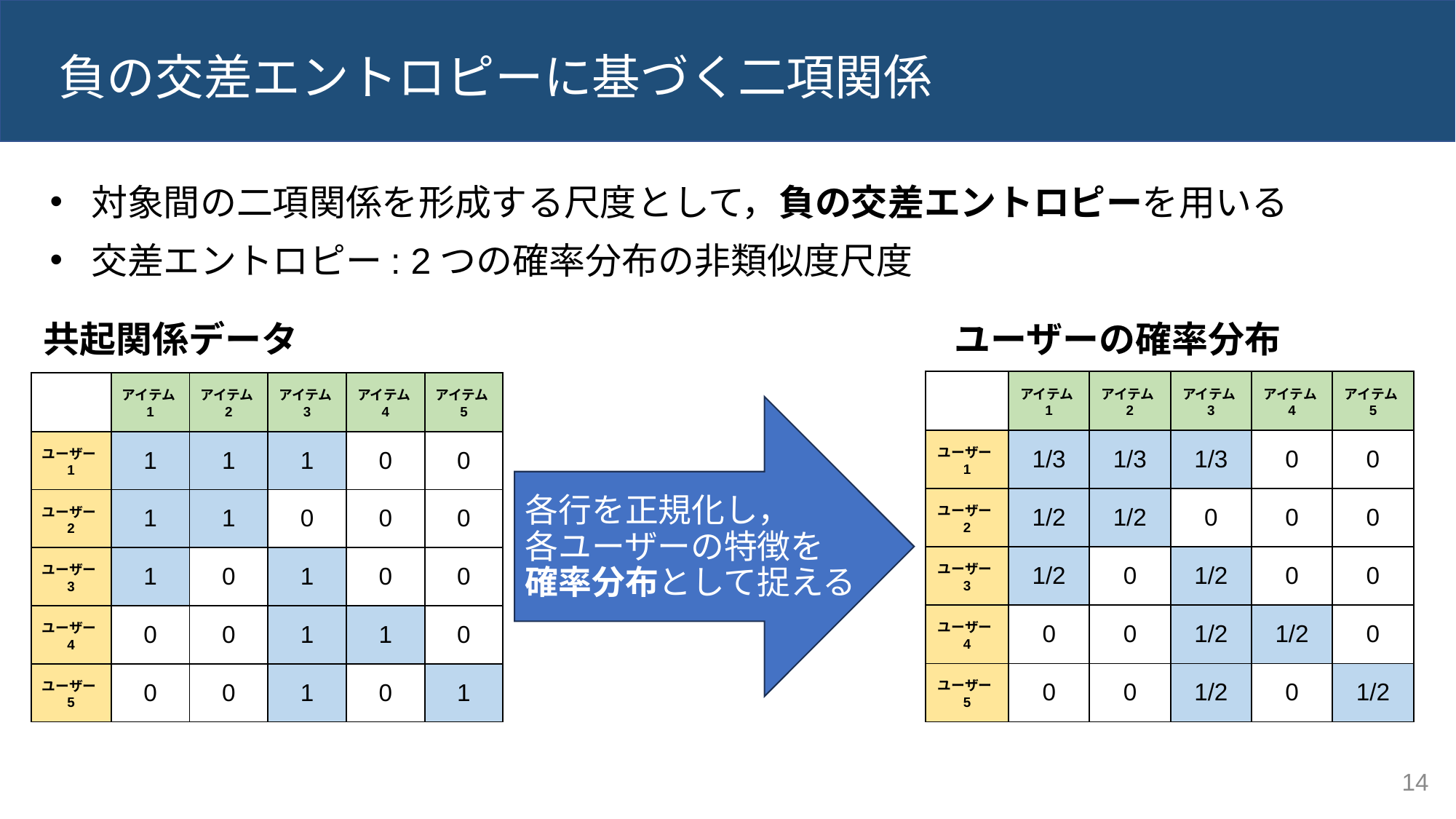

# 負の交差エントロピーに基づく二項関係
対象間の二項関係を形成する尺度として，負の交差エントロピーを用いる

交差エントロピー: 2つの確率分布の非類似度尺度
ユーザーの確率分布
共起関係データ
|  | アイテム1 | アイテム2 | アイテム3 | アイテム4 | アイテム5 |
| --- | --- | --- | --- | --- | --- |
| ユーザー1 | 1/3 | 1/3 | 1/3 | 0 | 0 |
| ユーザー2 | 1/2 | 1/2 | 0 | 0 | 0 |
| ユーザー3 | 1/2 | 0 | 1/2 | 0 | 0 |
| ユーザー4 | 0 | 0 | 1/2 | 1/2 | 0 |
| ユーザー5 | 0 | 0 | 1/2 | 0 | 1/2 |
|  | アイテム1 | アイテム2 | アイテム3 | アイテム4 | アイテム5 |
| --- | --- | --- | --- | --- | --- |
| ユーザー1 | 1 | 1 | 1 | 0 | 0 |
| ユーザー2 | 1 | 1 | 0 | 0 | 0 |
| ユーザー3 | 1 | 0 | 1 | 0 | 0 |
| ユーザー4 | 0 | 0 | 1 | 1 | 0 |
| ユーザー5 | 0 | 0 | 1 | 0 | 1 |

各行を正規化し，
各ユーザーの特徴を
確率分布として捉える
14